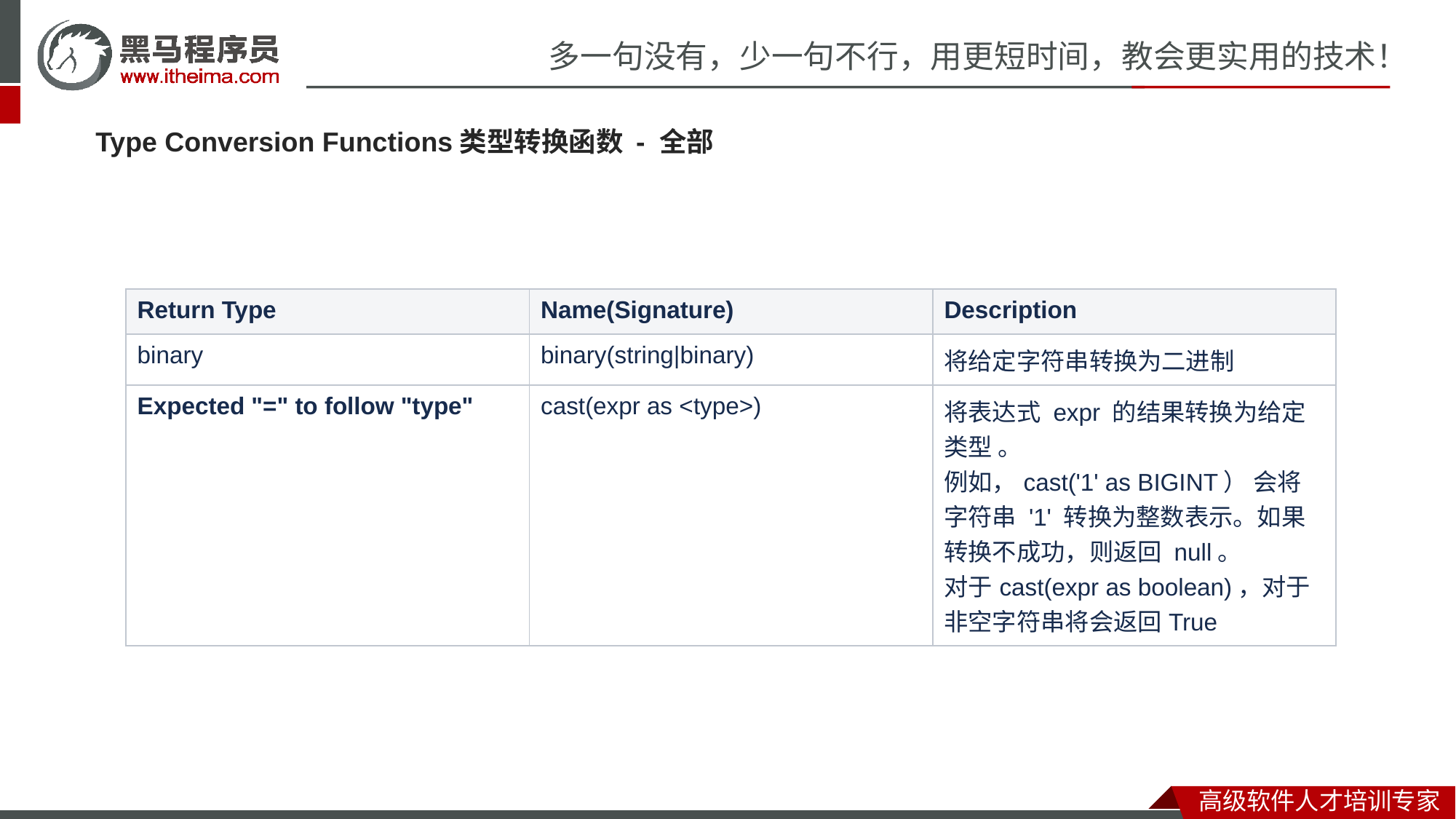

Type Conversion Functions类型转换函数 - 全部
| Return Type | Name(Signature) | Description |
| --- | --- | --- |
| binary | binary(string|binary) | 将给定字符串转换为二进制 |
| Expected "=" to follow "type" | cast(expr as <type>) | 将表达式 expr 的结果转换为给定类型 。 例如，cast('1' as BIGINT） 会将字符串 '1' 转换为整数表示。如果转换不成功，则返回 null。 对于cast(expr as boolean)，对于非空字符串将会返回True |